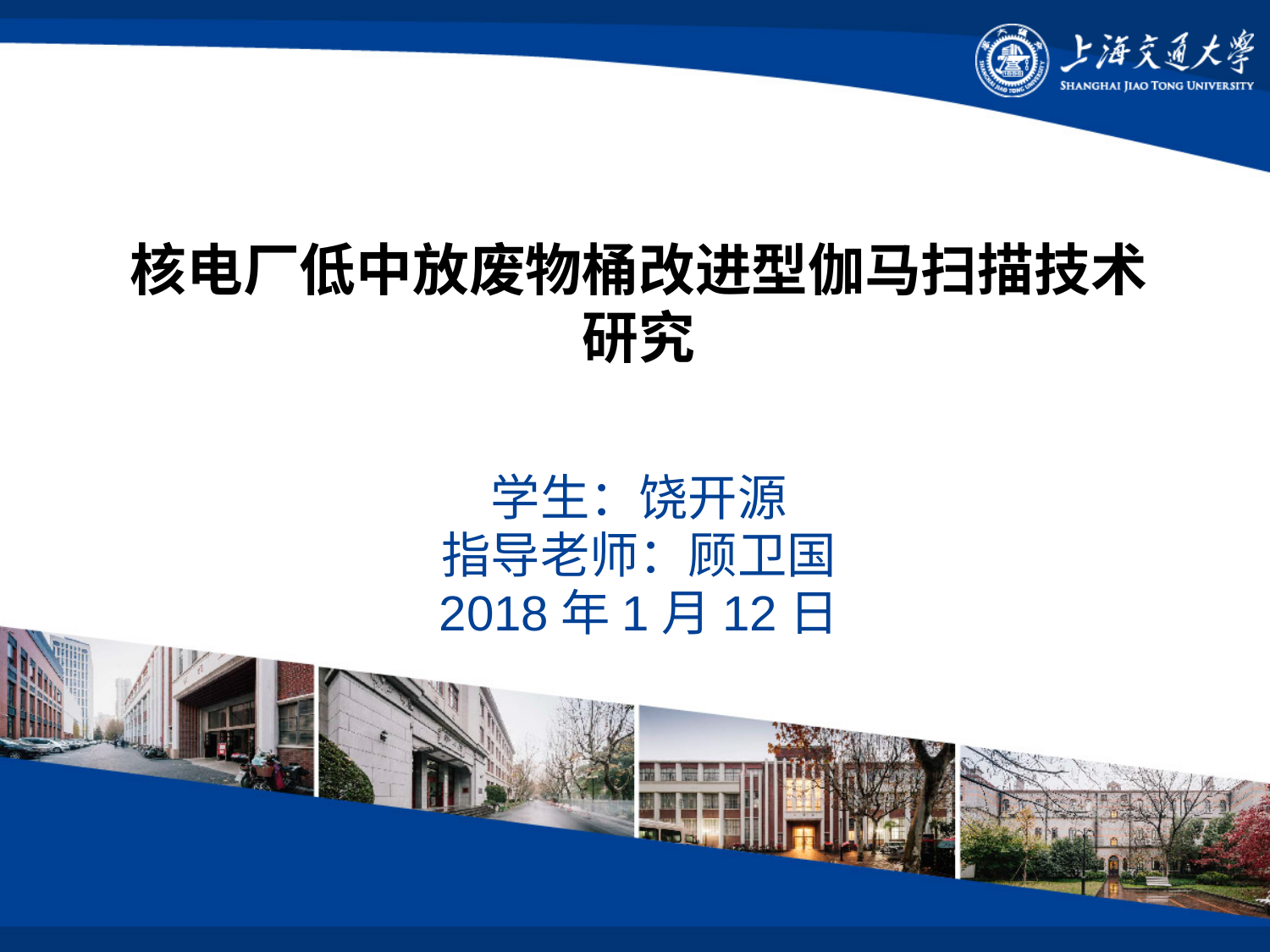

# 核电厂低中放废物桶改进型伽马扫描技术研究
学生：饶开源
指导老师：顾卫国
2018年1月12日